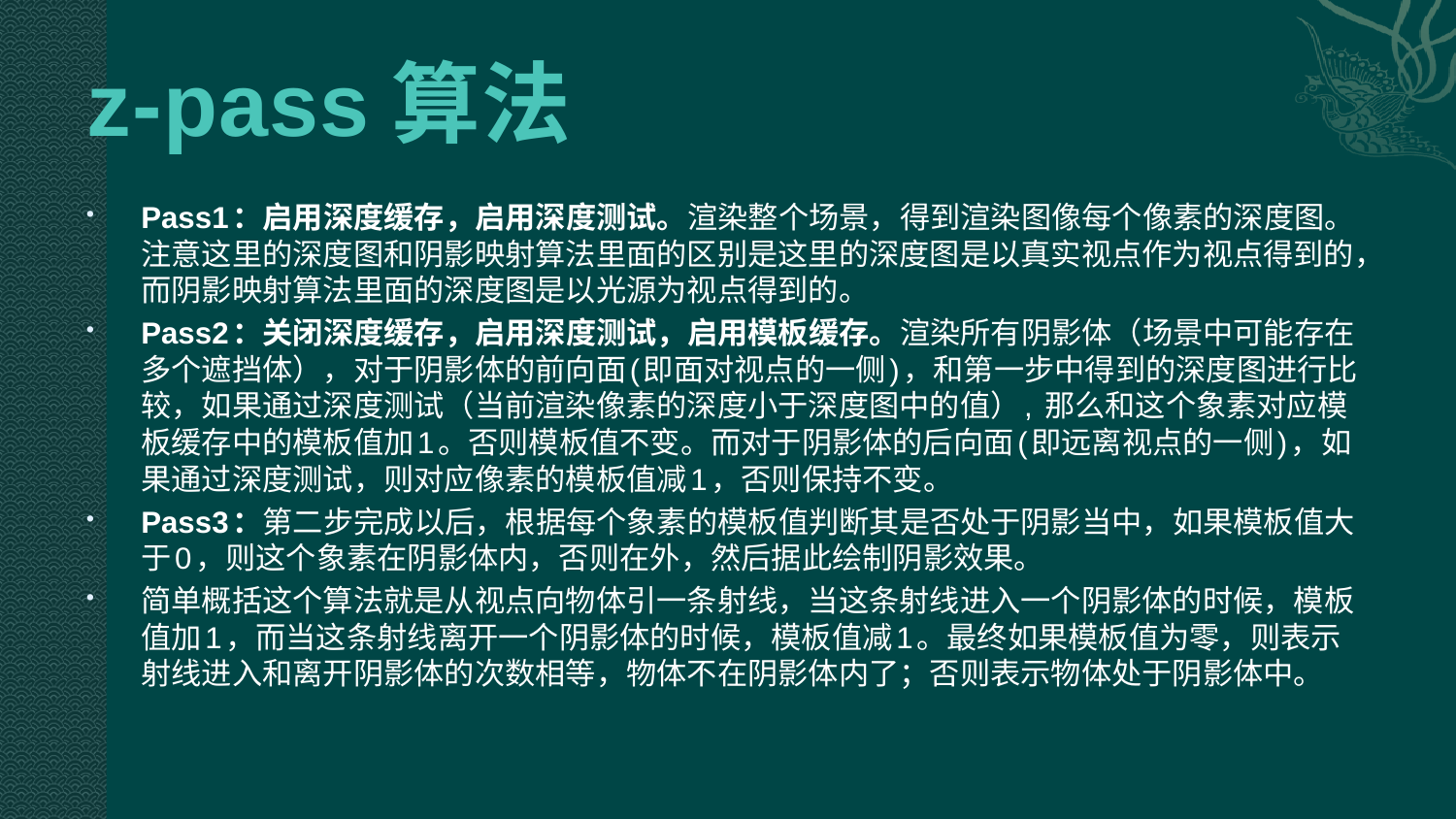

# z-pass算法
Pass1：启用深度缓存，启用深度测试。渲染整个场景，得到渲染图像每个像素的深度图。注意这里的深度图和阴影映射算法里面的区别是这里的深度图是以真实视点作为视点得到的，而阴影映射算法里面的深度图是以光源为视点得到的。
Pass2：关闭深度缓存，启用深度测试，启用模板缓存。渲染所有阴影体（场景中可能存在多个遮挡体），对于阴影体的前向面(即面对视点的一侧)，和第一步中得到的深度图进行比较，如果通过深度测试（当前渲染像素的深度小于深度图中的值）, 那么和这个象素对应模板缓存中的模板值加1。否则模板值不变。而对于阴影体的后向面(即远离视点的一侧)，如果通过深度测试，则对应像素的模板值减1，否则保持不变。
Pass3：第二步完成以后，根据每个象素的模板值判断其是否处于阴影当中，如果模板值大于0，则这个象素在阴影体内，否则在外，然后据此绘制阴影效果。
简单概括这个算法就是从视点向物体引一条射线，当这条射线进入一个阴影体的时候，模板值加1，而当这条射线离开一个阴影体的时候，模板值减1。最终如果模板值为零，则表示射线进入和离开阴影体的次数相等，物体不在阴影体内了；否则表示物体处于阴影体中。